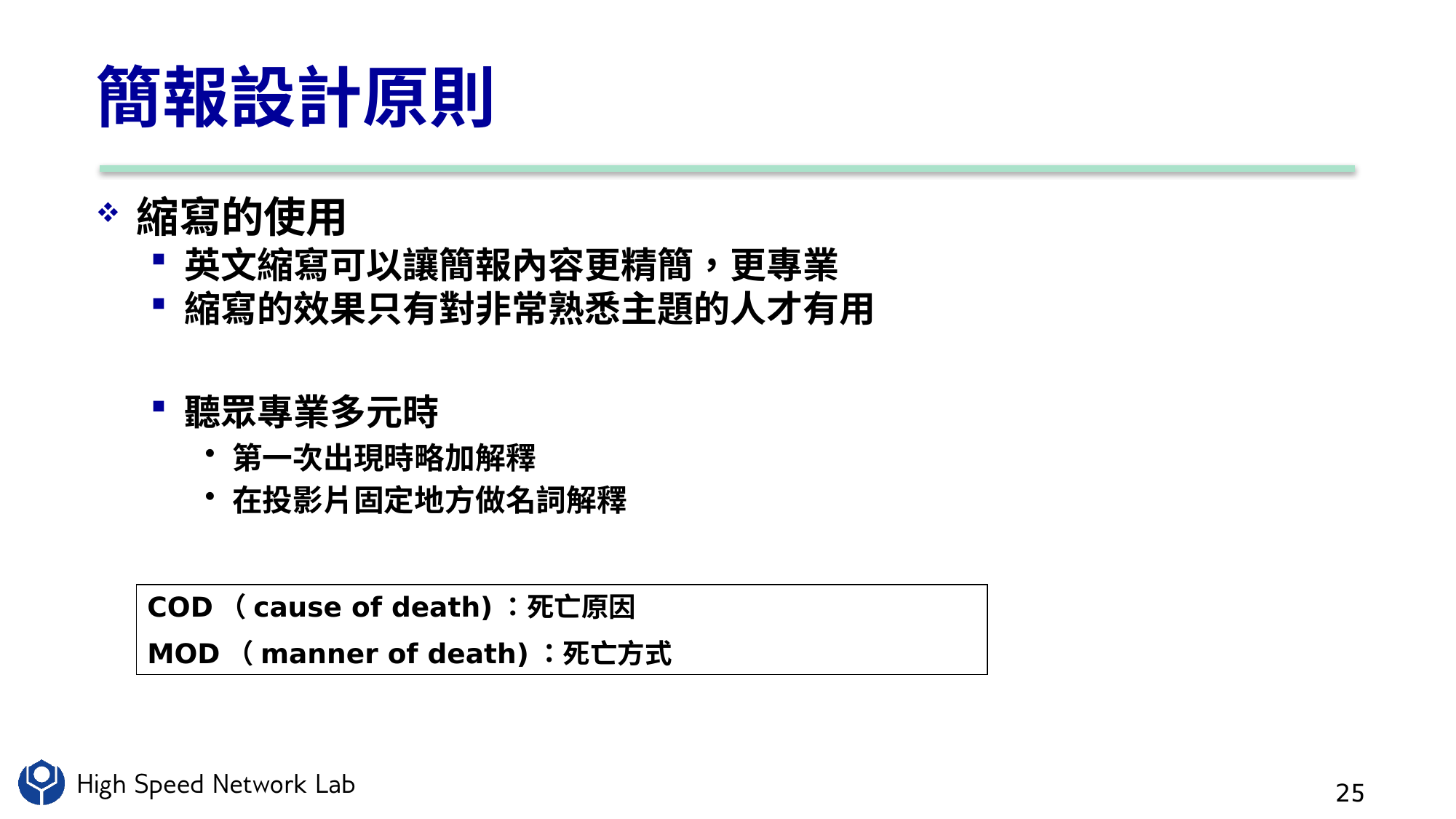

# 簡報設計原則
縮寫的使用
英文縮寫可以讓簡報內容更精簡，更專業
縮寫的效果只有對非常熟悉主題的人才有用

聽眾專業多元時
第一次出現時略加解釋
在投影片固定地方做名詞解釋
COD（cause of death)：死亡原因
MOD（manner of death)：死亡方式
25